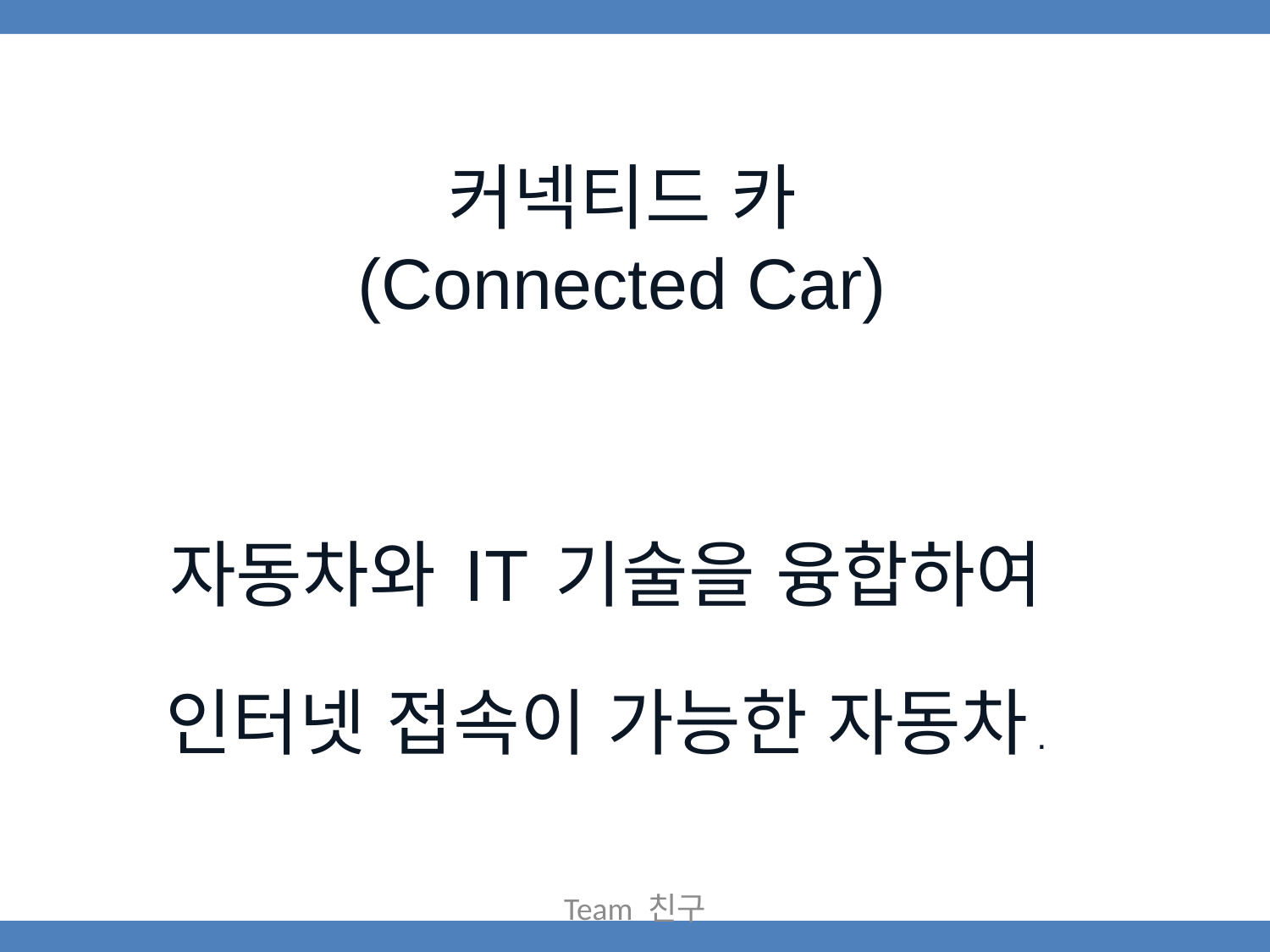

# 커넥티드 카 (Connected Car)
자동차와 IT 기술을 융합하여
인터넷 접속이 가능한 자동차.
Team 친구